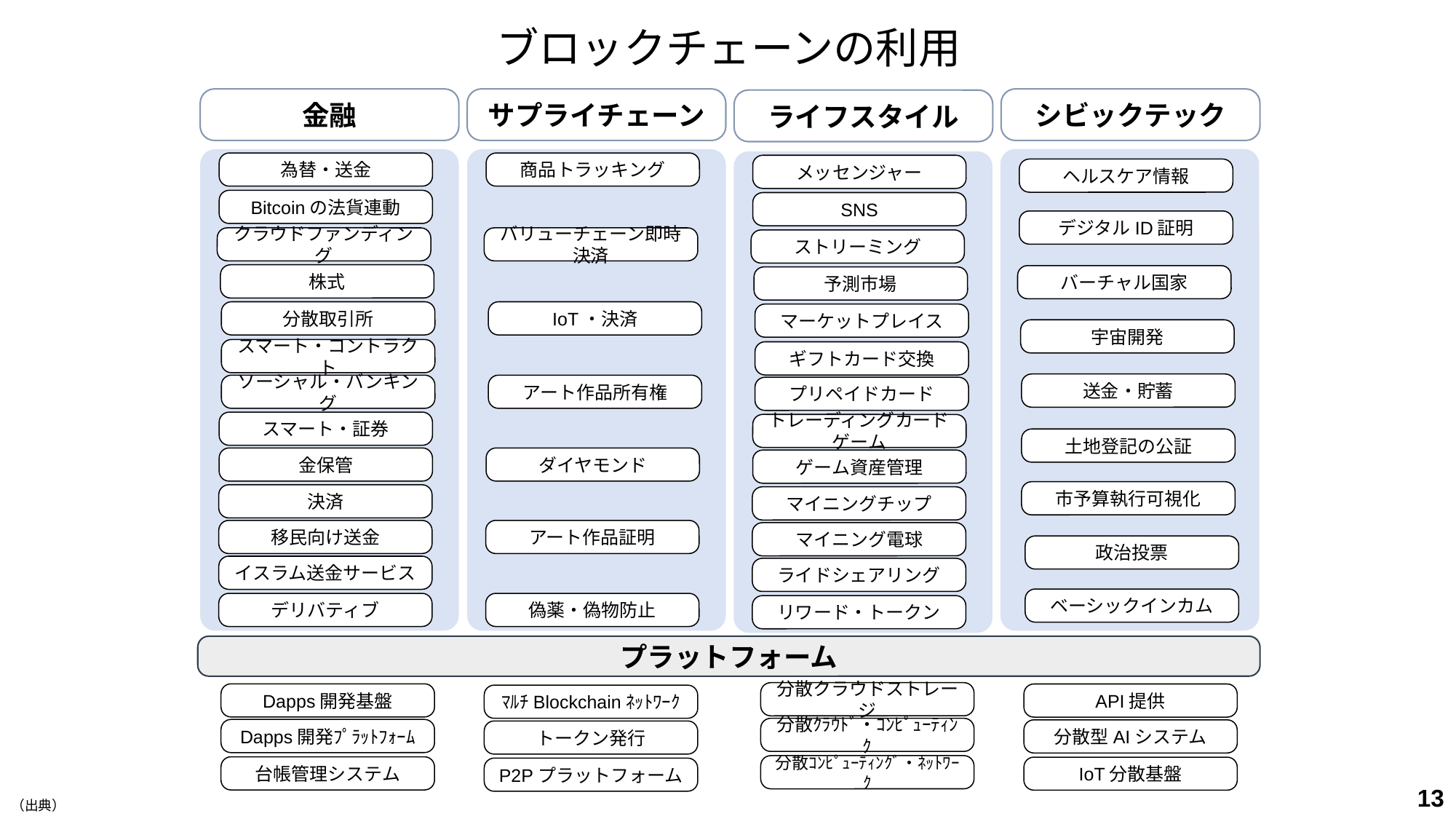

ブロックチェーンの利用
金融
サプライチェーン
シビックテック
ライフスタイル

為替・送金
商品トラッキング
メッセンジャー
ヘルスケア情報
Bitcoinの法貨連動
SNS
デジタルID証明
クラウドファンディング
バリューチェーン即時決済
ストリーミング
株式
バーチャル国家
予測市場
分散取引所
IoT・決済
マーケットプレイス
宇宙開発
スマート・コントラクト
ギフトカード交換
送金・貯蓄
ソーシャル・バンキング
アート作品所有権
プリペイドカード
スマート・証券
トレーディングカードゲーム
土地登記の公証
金保管
ダイヤモンド
ゲーム資産管理
市予算執行可視化
決済
マイニングチップ
移民向け送金
アート作品証明
マイニング電球
政治投票
イスラム送金サービス
ライドシェアリング
ベーシックインカム
デリバティブ
偽薬・偽物防止
リワード・トークン
プラットフォーム
分散クラウドストレージ
Dapps開発基盤
API提供
ﾏﾙﾁBlockchainﾈｯﾄﾜｰｸ
分散ｸﾗｳﾄﾞ・ｺﾝﾋﾟｭｰﾃｨﾝｸ
Dapps開発ﾌﾟﾗｯﾄﾌｫｰﾑ
分散型AIシステム
トークン発行
分散ｺﾝﾋﾟｭｰﾃｨﾝｸﾞ・ﾈｯﾄﾜｰｸ
台帳管理システム
IoT分散基盤
P2Pプラットフォーム
13
（出典）